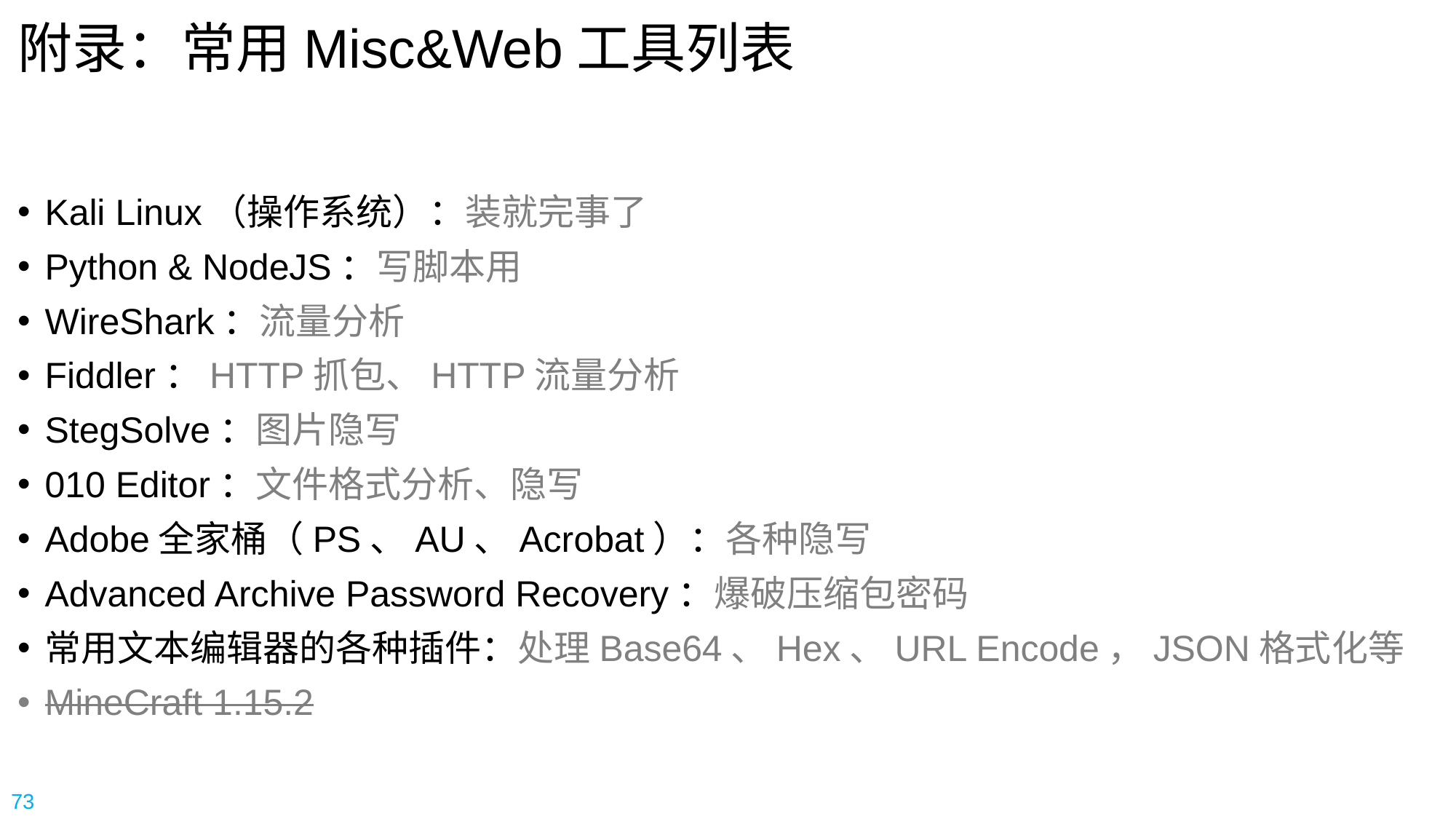

# 附录：常用Misc&Web工具列表
Kali Linux（操作系统）：装就完事了
Python & NodeJS：写脚本用
WireShark：流量分析
Fiddler：HTTP抓包、HTTP流量分析
StegSolve：图片隐写
010 Editor：文件格式分析、隐写
Adobe全家桶（PS、AU、Acrobat）：各种隐写
Advanced Archive Password Recovery：爆破压缩包密码
常用文本编辑器的各种插件：处理Base64、Hex、URL Encode，JSON格式化等
MineCraft 1.15.2
73